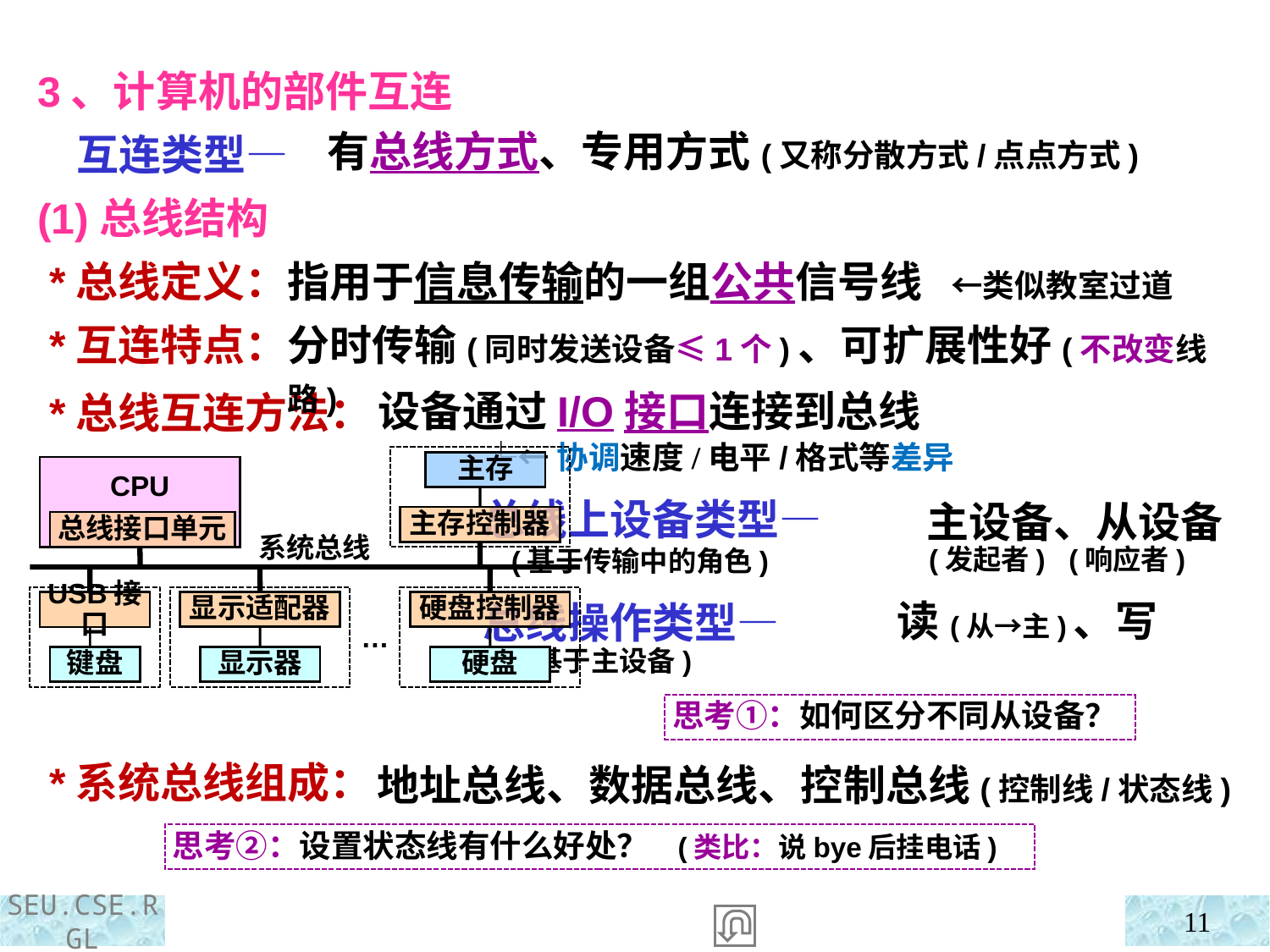

3、计算机的部件互连
   互连类型—
(1)总线结构
 *总线定义：
 *互连特点：
 *总线互连方法：

 *系统总线组成：
有总线方式、专用方式(又称分散方式/点点方式)
指用于信息传输的一组公共信号线   ←类似教室过道
分时传输(同时发送设备≤1个)、可扩展性好(不改变线路)
设备通过I/O接口连接到总线
               └←协调速度/电平/格式等差异
          总线上设备类型—
               (基于传输中的角色)
          总线操作类型—
                  (基于主设备)

主存
CPU

主存控制器
总线接口单元
系统总线

显示适配器
硬盘控制器
USB接口
…

键盘
显示器
硬盘
  主设备、从设备
    (发起者)   (响应者)
读(从→主)、写
思考①：如何区分不同从设备？
地址总线、数据总线、控制总线(控制线/状态线)
思考②：设置状态线有什么好处？   (类比：说bye后挂电话)
11